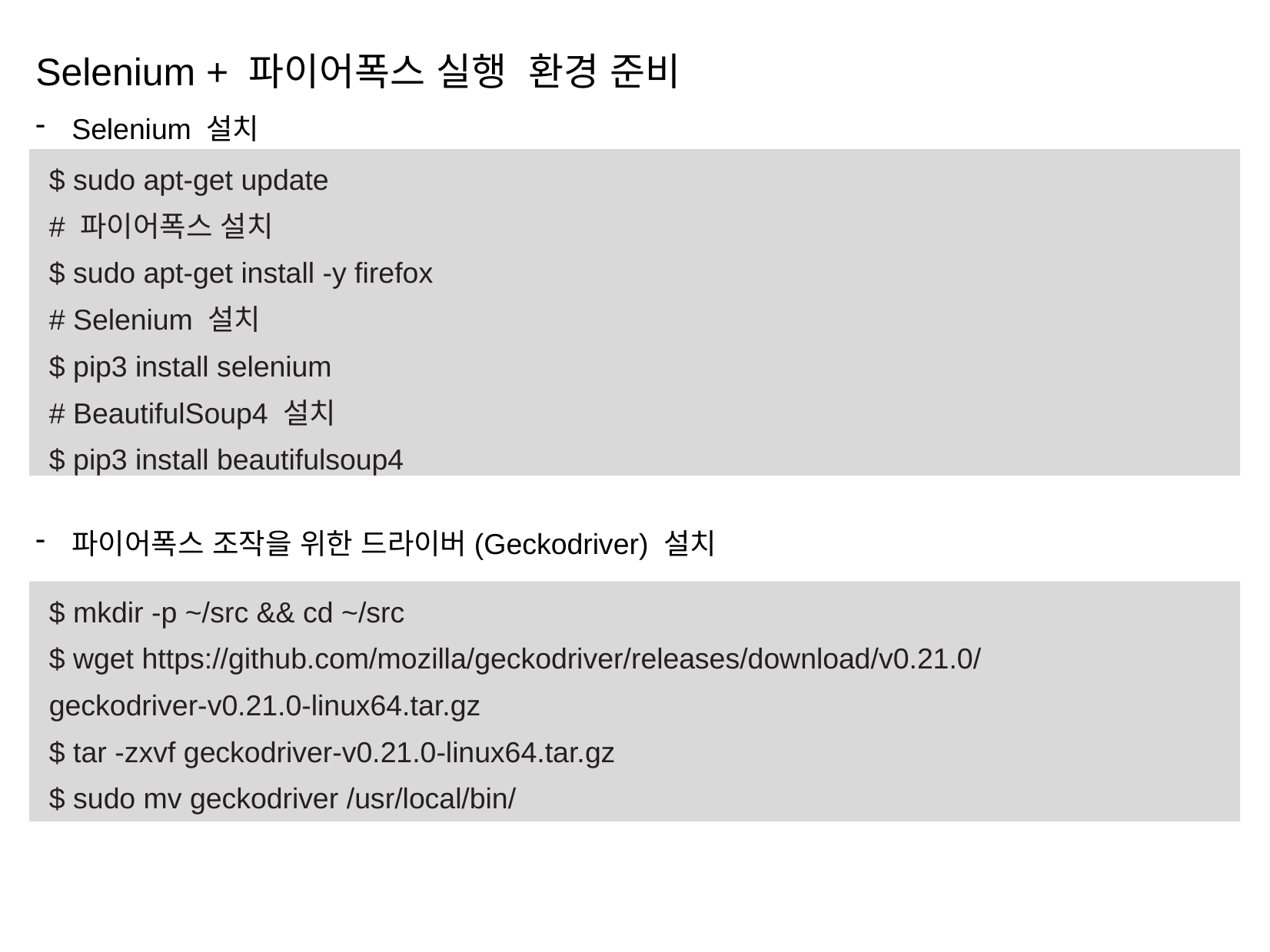

Selenium + 파이어폭스 실행  환경 준비
Selenium 설치

파이어폭스 조작을 위한 드라이버(Geckodriver) 설치

$ sudo apt-get update
# 파이어폭스 설치
$ sudo apt-get install -y firefox
# Selenium 설치
$ pip3 install selenium
# BeautifulSoup4 설치
$ pip3 install beautifulsoup4
$ mkdir -p ~/src && cd ~/src
$ wget https://github.com/mozilla/geckodriver/releases/download/v0.21.0/
geckodriver-v0.21.0-linux64.tar.gz
$ tar -zxvf geckodriver-v0.21.0-linux64.tar.gz
$ sudo mv geckodriver /usr/local/bin/